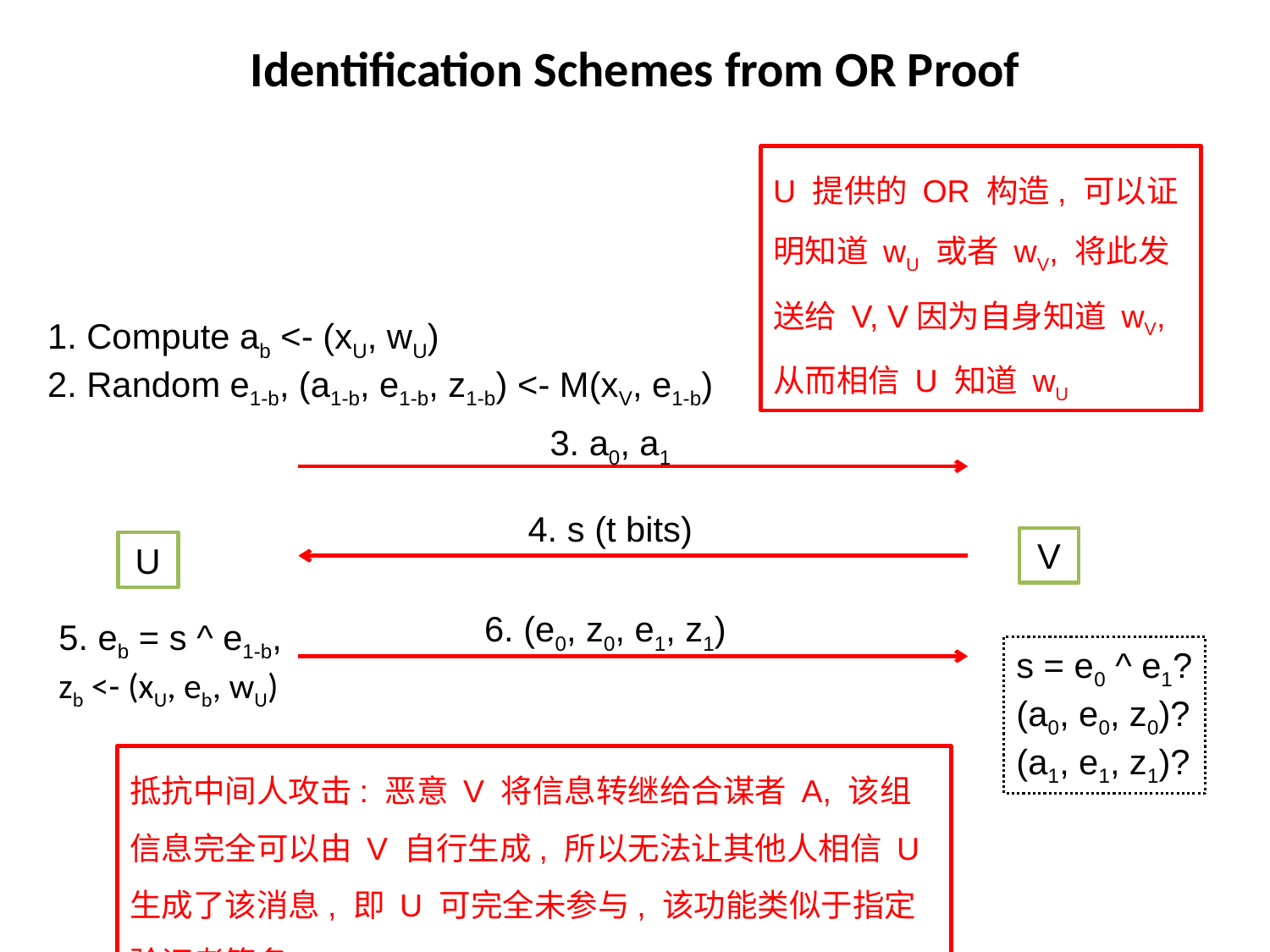

Identification Schemes from OR Proof
U 提供的 OR 构造, 可以证明知道 wU 或者 wV, 将此发送给 V, V因为自身知道 wV, 从而相信 U 知道 wU
1. Compute ab <- (xU, wU)
2. Random e1-b, (a1-b, e1-b, z1-b) <- M(xV, e1-b)
3. a0, a1
4. s (t bits)
V
U
6. (e0, z0, e1, z1)
5. eb = s ^ e1-b,
zb <- (xU, eb, wU)
s = e0 ^ e1?
(a0, e0, z0)?
(a1, e1, z1)?
抵抗中间人攻击: 恶意 V 将信息转继给合谋者 A, 该组信息完全可以由 V 自行生成, 所以无法让其他人相信 U 生成了该消息, 即 U 可完全未参与, 该功能类似于指定验证者签名